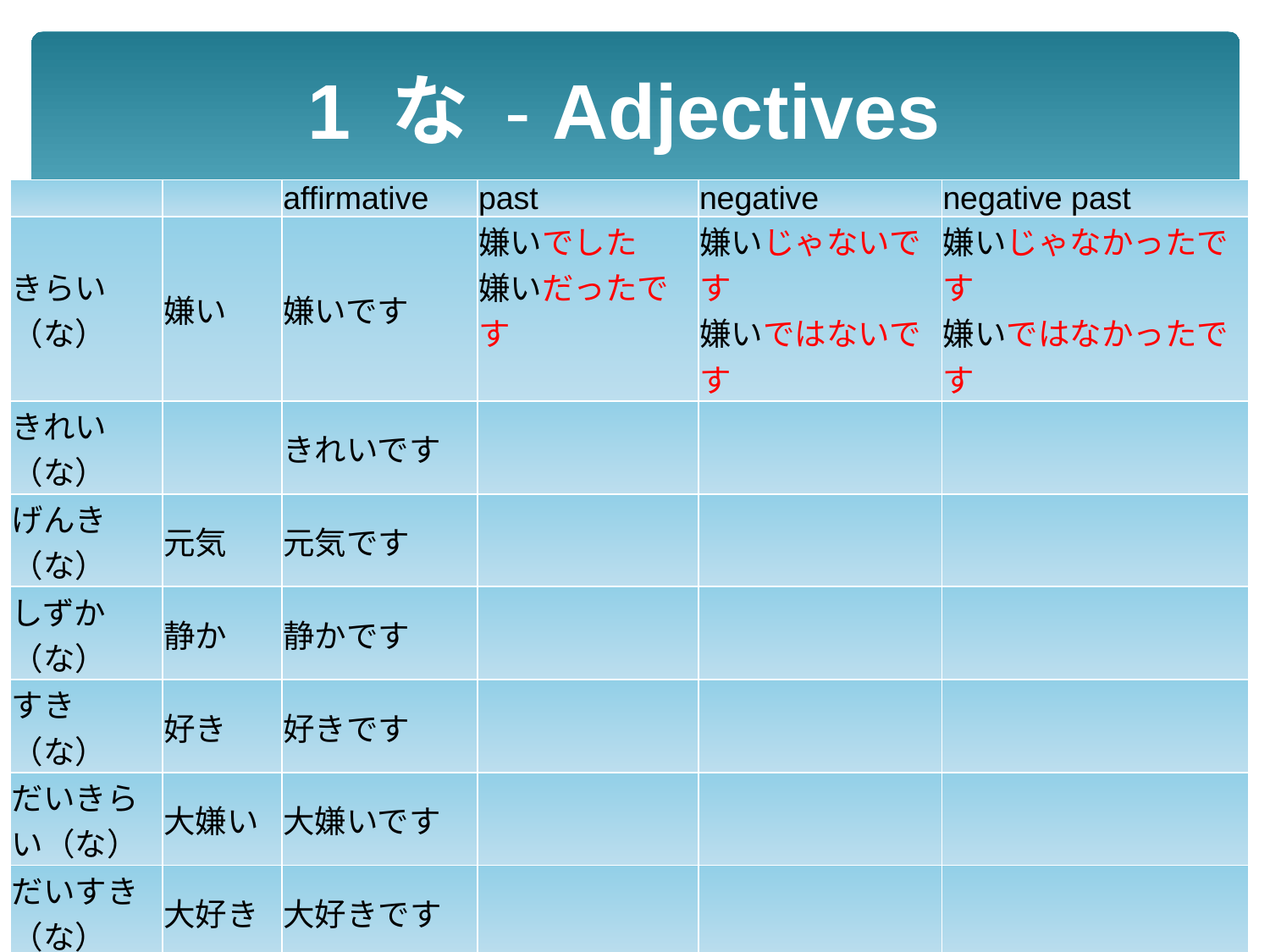

# 1 な - Adjectives
|  |  | affirmative | past | negative | negative past |
| --- | --- | --- | --- | --- | --- |
| きらい（な） | 嫌い | 嫌いです | 嫌いでした 嫌いだったです | 嫌いじゃないです 嫌いではないです | 嫌いじゃなかったです 嫌いではなかったです |
| きれい（な） |  | きれいです |  |  |  |
| げんき（な） | 元気 | 元気です |  |  |  |
| しずか（な） | 静か | 静かです |  |  |  |
| すき（な） | 好き | 好きです |  |  |  |
| だいきらい（な） | 大嫌い | 大嫌いです |  |  |  |
| だいすき（な） | 大好き | 大好きです |  |  |  |
| にぎやか（な） |  | にぎやかです |  |  |  |
| ひま（な） | 暇 | 暇です |  |  |  |